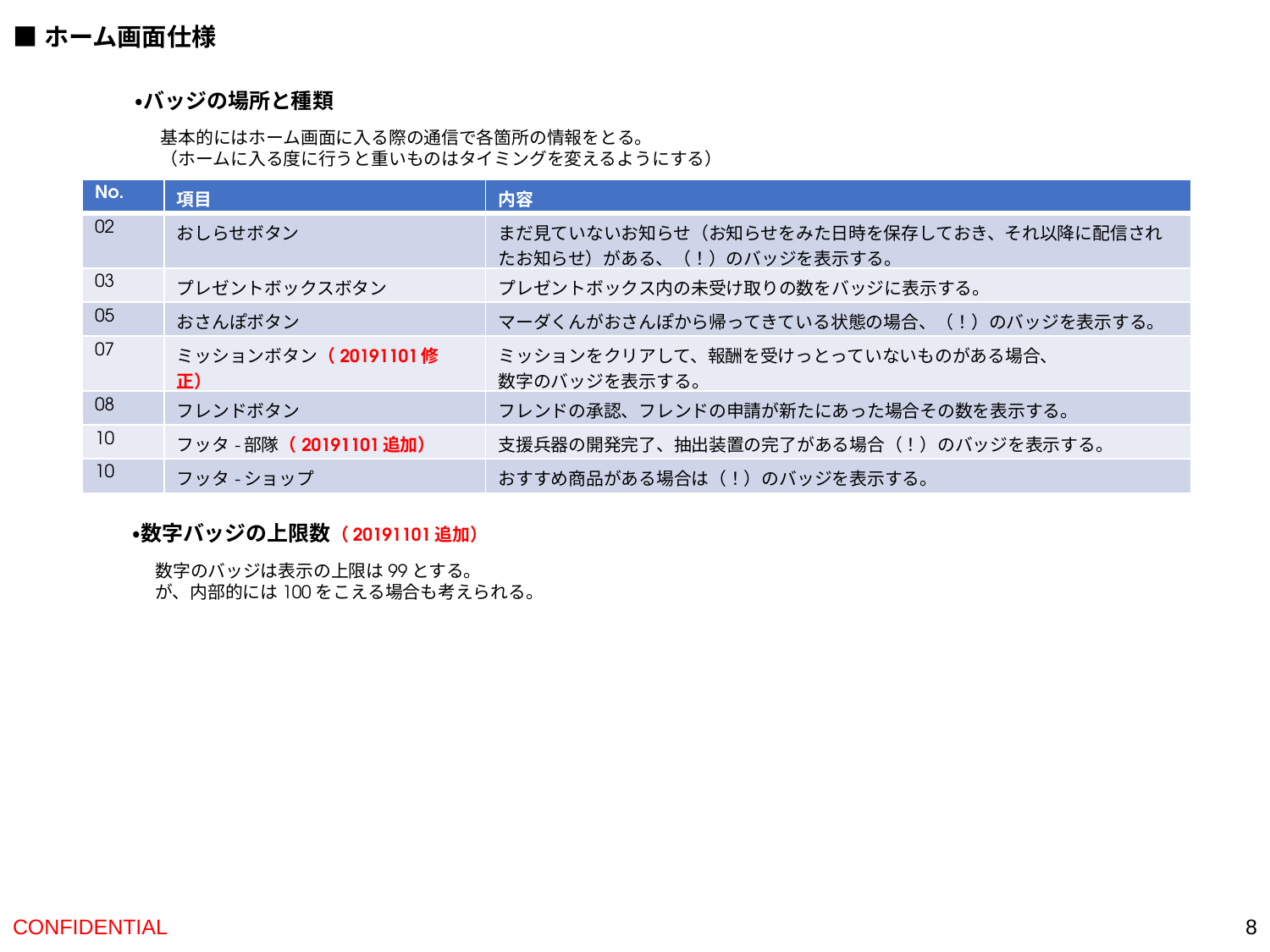

■ホーム画面仕様
・バッジの場所と種類
基本的にはホーム画面に入る際の通信で各箇所の情報をとる。
（ホームに入る度に行うと重いものはタイミングを変えるようにする）
| No. | 項目 | 内容 |
| --- | --- | --- |
| 02 | おしらせボタン | まだ見ていないお知らせ（お知らせをみた日時を保存しておき、それ以降に配信されたお知らせ）がある、（！）のバッジを表示する。 |
| 03 | プレゼントボックスボタン | プレゼントボックス内の未受け取りの数をバッジに表示する。 |
| 05 | おさんぽボタン | マーダくんがおさんぽから帰ってきている状態の場合、（！）のバッジを表示する。 |
| 07 | ミッションボタン（20191101修正） | ミッションをクリアして、報酬を受けっとっていないものがある場合、 数字のバッジを表示する。 |
| 08 | フレンドボタン | フレンドの承認、フレンドの申請が新たにあった場合その数を表示する。 |
| 10 | フッタ-部隊（20191101追加） | 支援兵器の開発完了、抽出装置の完了がある場合（！）のバッジを表示する。 |
| 10 | フッタ-ショップ | おすすめ商品がある場合は（！）のバッジを表示する。 |
・数字バッジの上限数（20191101追加）
数字のバッジは表示の上限は99とする。
が、内部的には100をこえる場合も考えられる。
8
CONFIDENTIAL